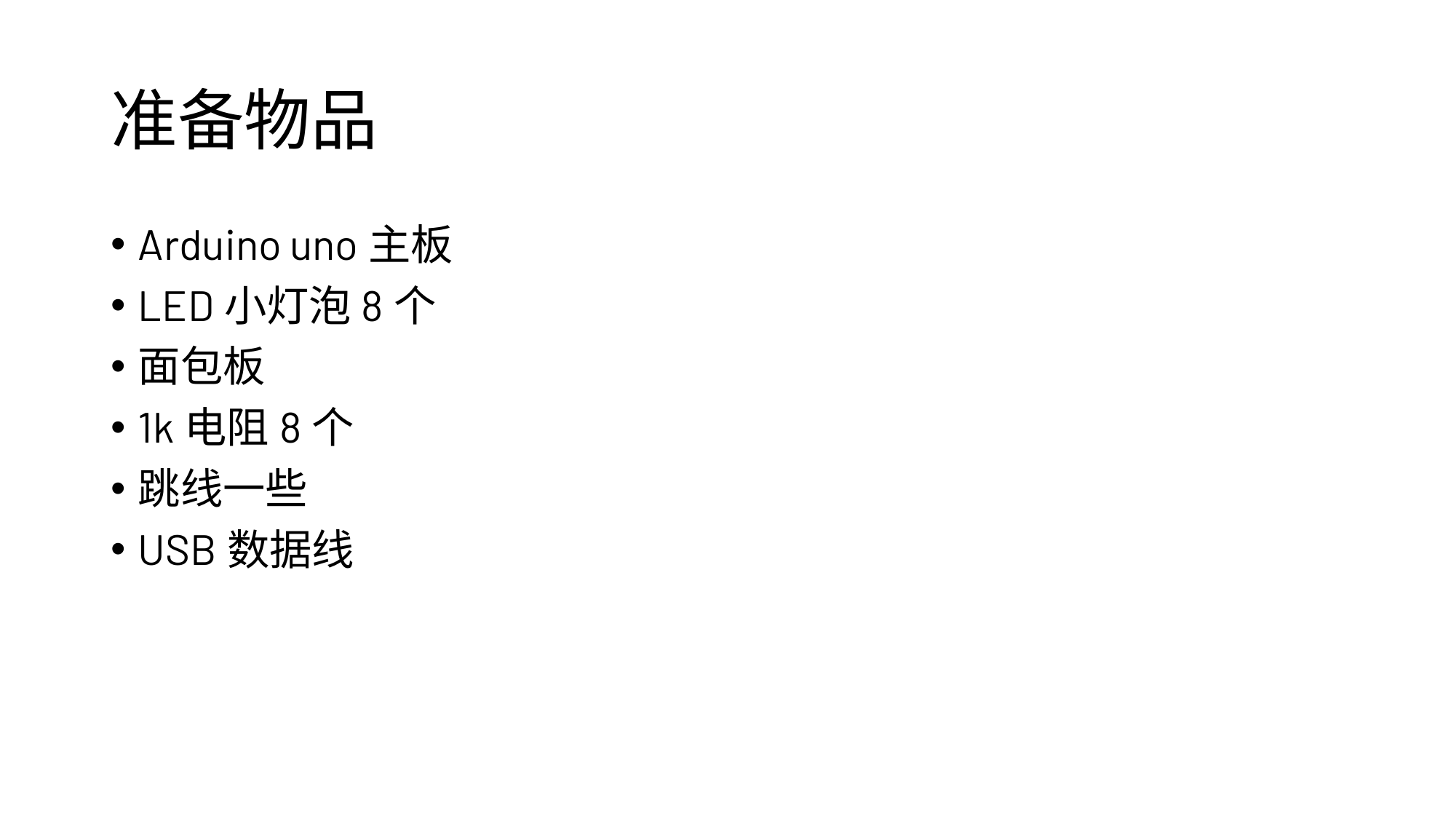

# 准备物品
Arduino uno主板
LED小灯泡8个
面包板
1k电阻8个
跳线一些
USB数据线